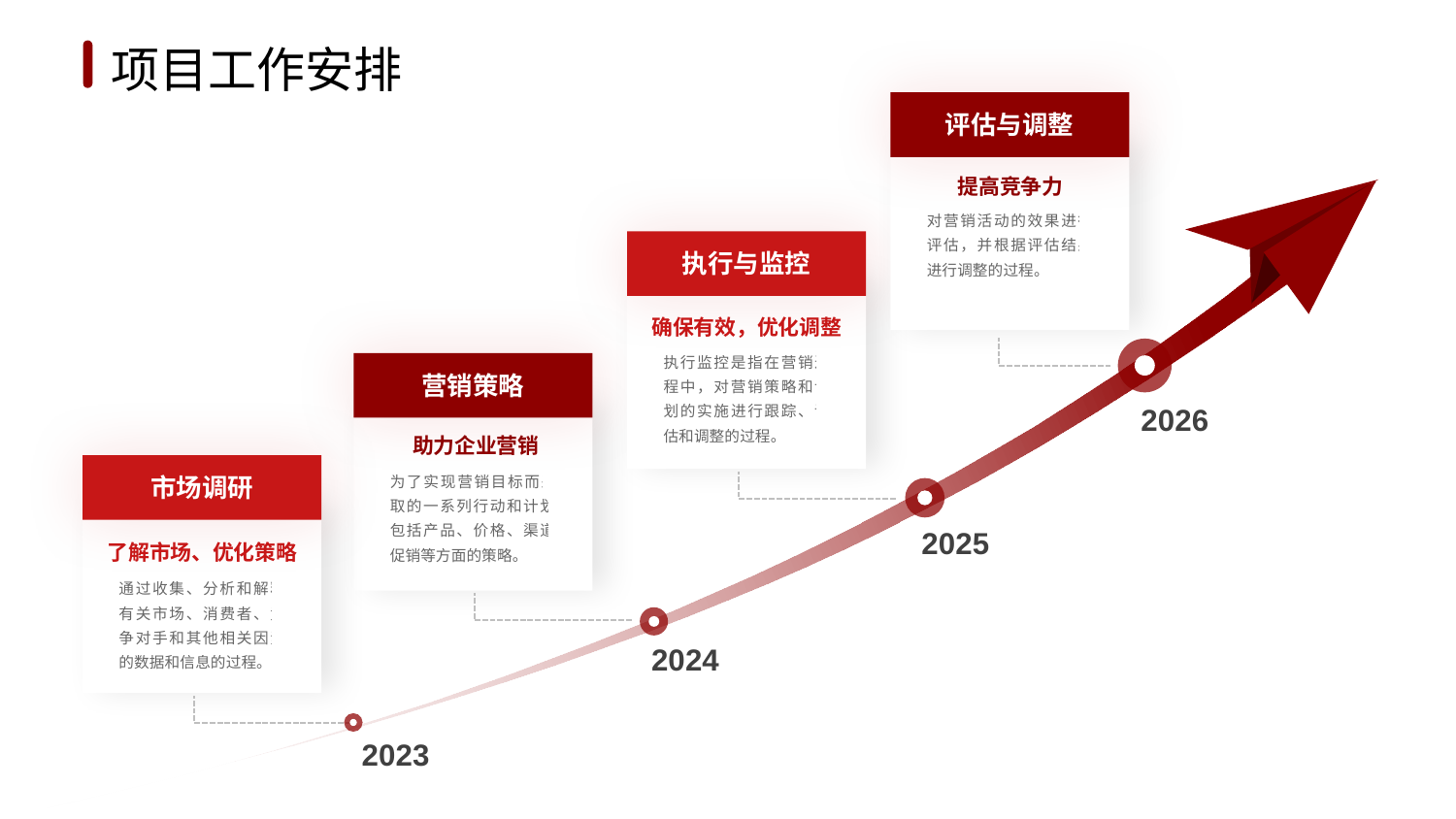

1
2
3
4
5
6
项目工作安排

评估与调整

提高竞争力

对营销活动的效果进行评估，并根据评估结果进行调整的过程。

执行与监控

确保有效，优化调整

执行监控是指在营销过程中，对营销策略和计划的实施进行跟踪、评估和调整的过程。

营销策略

2026

助力企业营销

为了实现营销目标而采取的一系列行动和计划，包括产品、价格、渠道、促销等方面的策略。
市场调研

2025
了解市场、优化策略
通过收集、分析和解释有关市场、消费者、竞争对手和其他相关因素的数据和信息的过程。

2024

2023